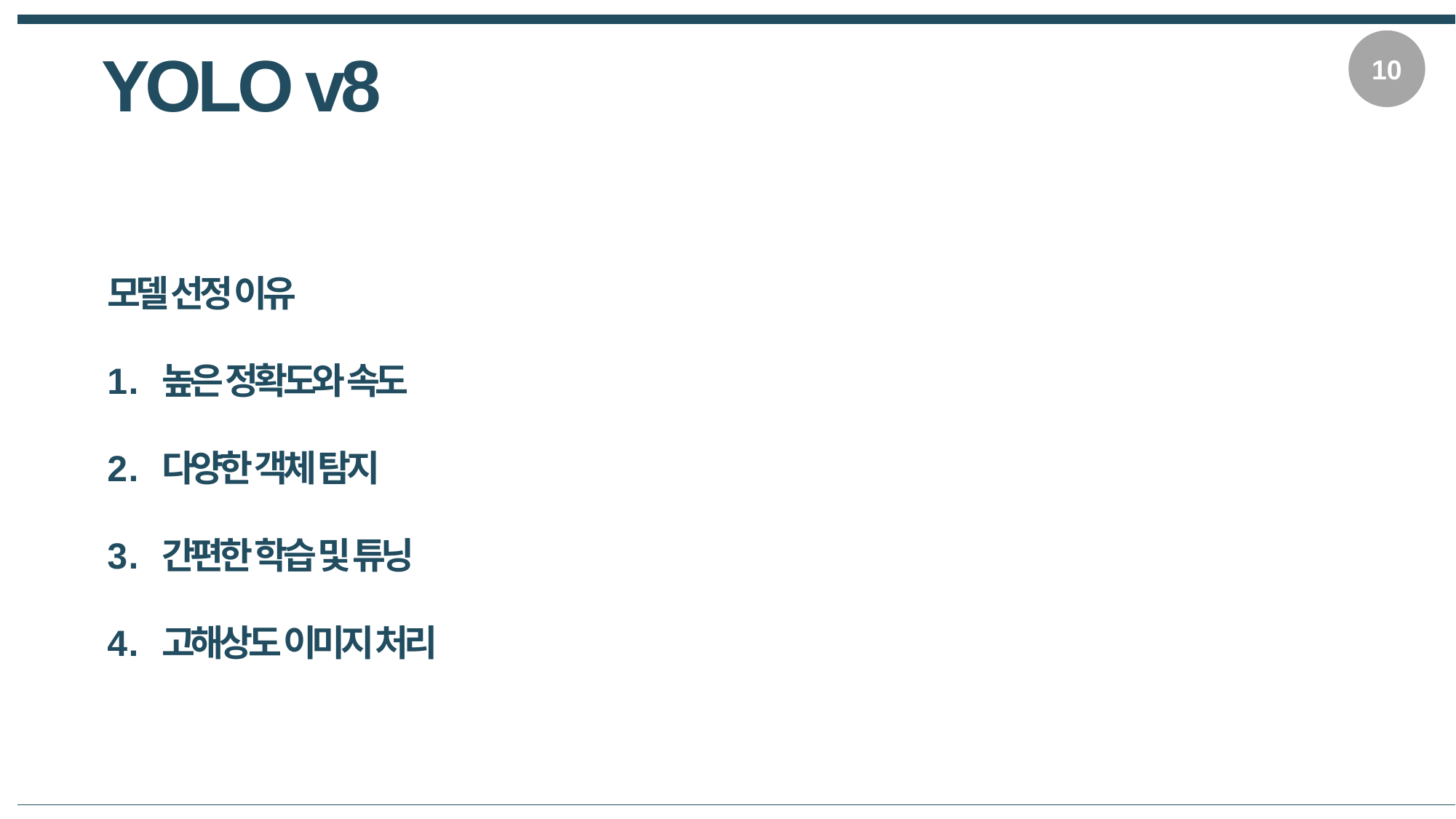

10
YOLO v8
모델 선정 이유

높은 정확도와 속도

다양한 객체 탐지

간편한 학습 및 튜닝

고해상도 이미지 처리